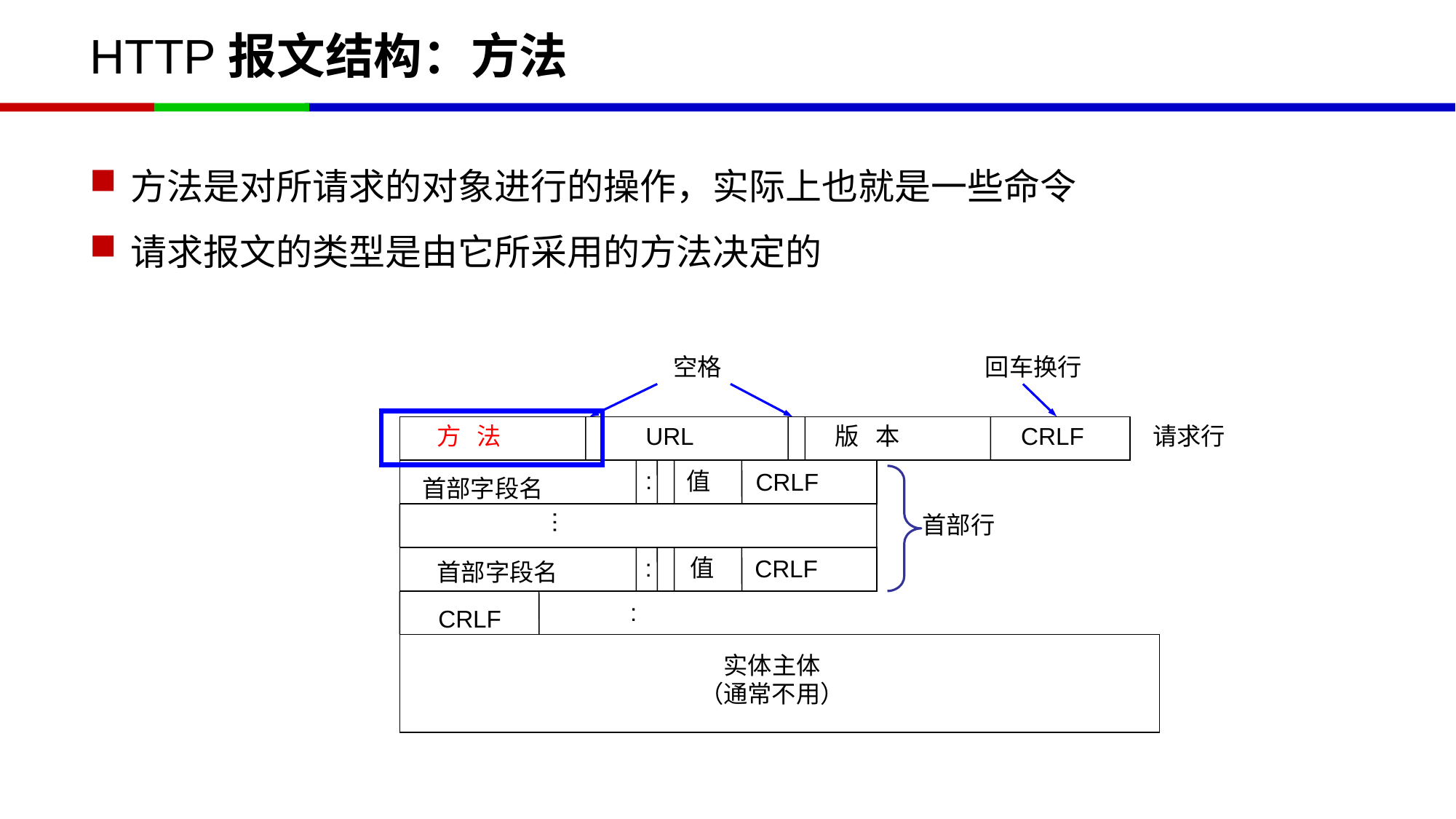

# HTTP报文结构：方法
方法是对所请求的对象进行的操作，实际上也就是一些命令
请求报文的类型是由它所采用的方法决定的
空格
回车换行

方   法
URL
版   本
CRLF
请求行

:

值

CRLF

首部字段名

首部行
…

值

:
CRLF

首部字段名

:

CRLF

实体主体
（通常不用）
130